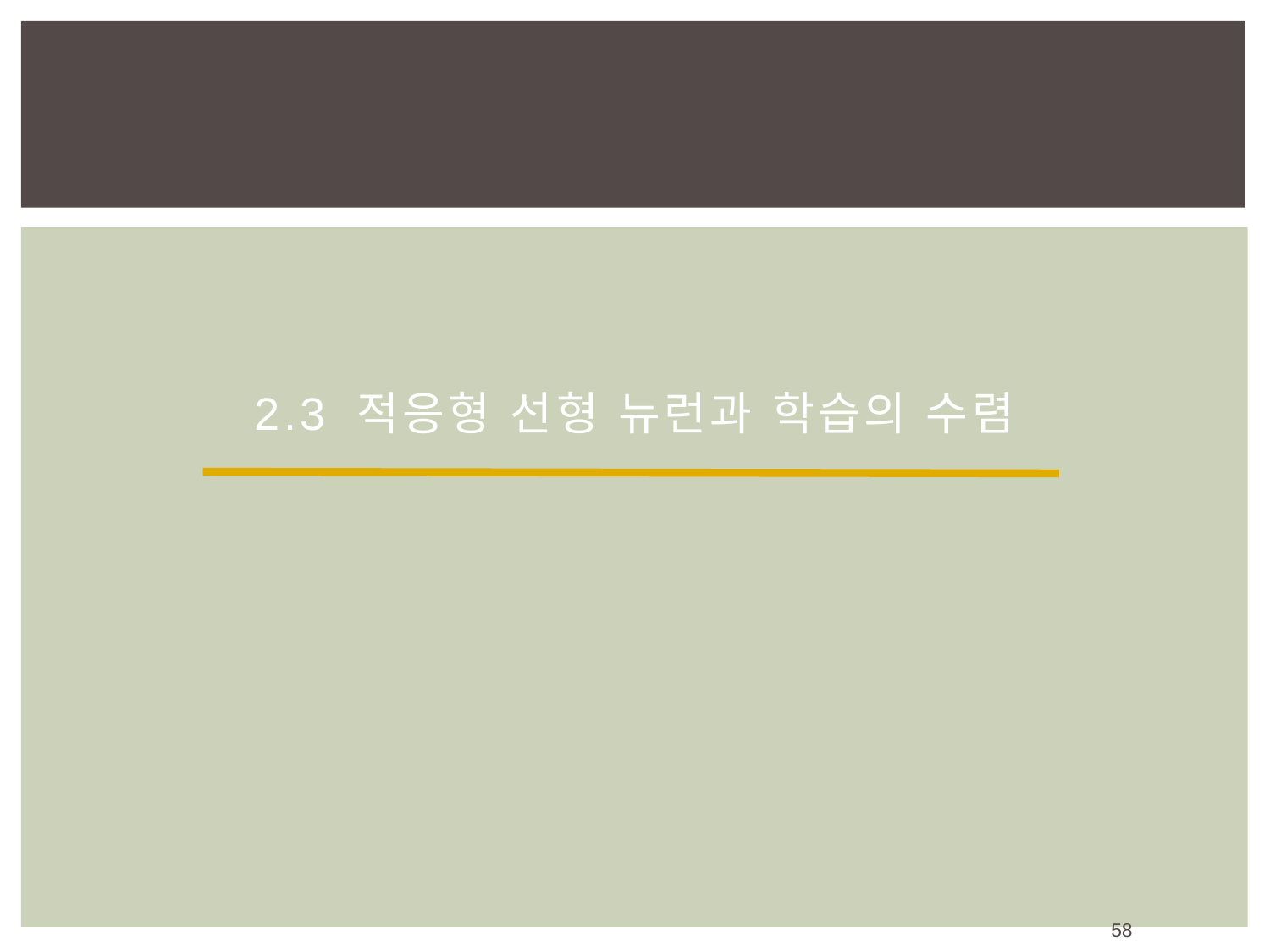

# 2.3 적응형 선형 뉴런과 학습의 수렴
58